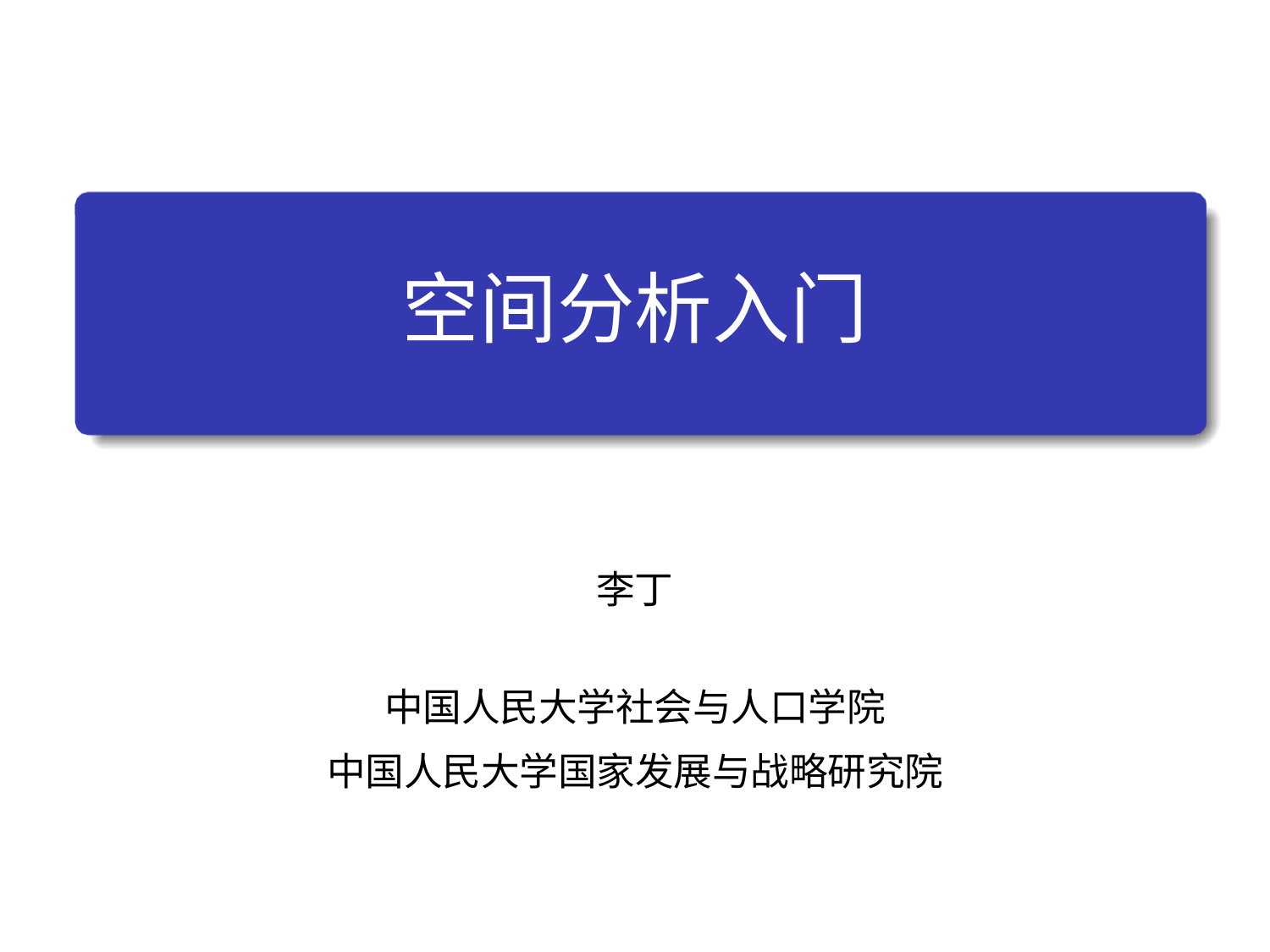

# 空间分析入门

李丁

中国人民大学社会与人口学院
中国人民大学国家发展与战略研究院